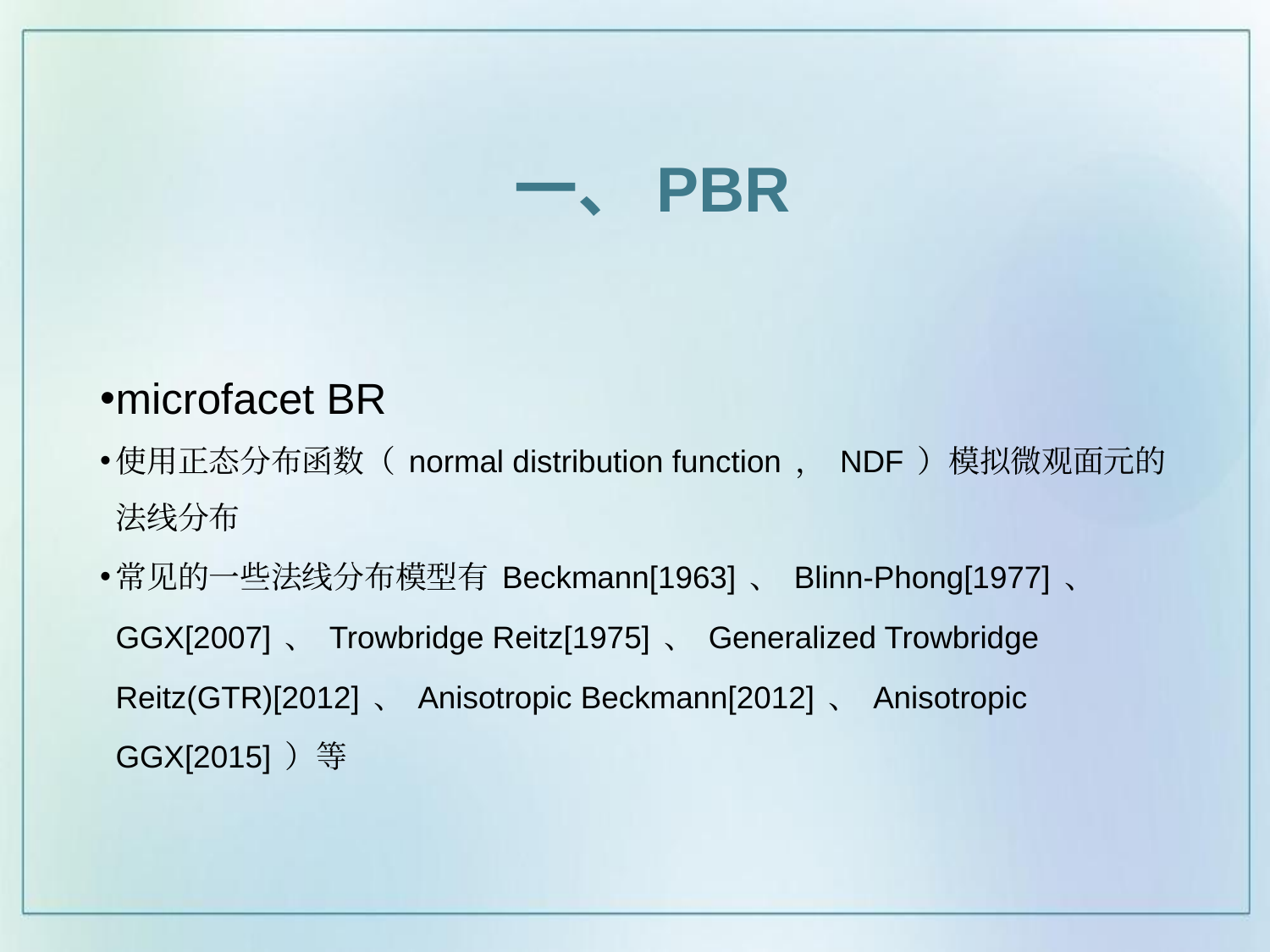

一、PBR
microfacet BR
使用正态分布函数（ normal distribution function ， NDF ）模拟微观面元的法线分布
常见的一些法线分布模型有 Beckmann[1963] 、 Blinn-Phong[1977] 、 GGX[2007] 、 Trowbridge Reitz[1975] 、 Generalized Trowbridge Reitz(GTR)[2012] 、 Anisotropic Beckmann[2012] 、 Anisotropic GGX[2015] ）等